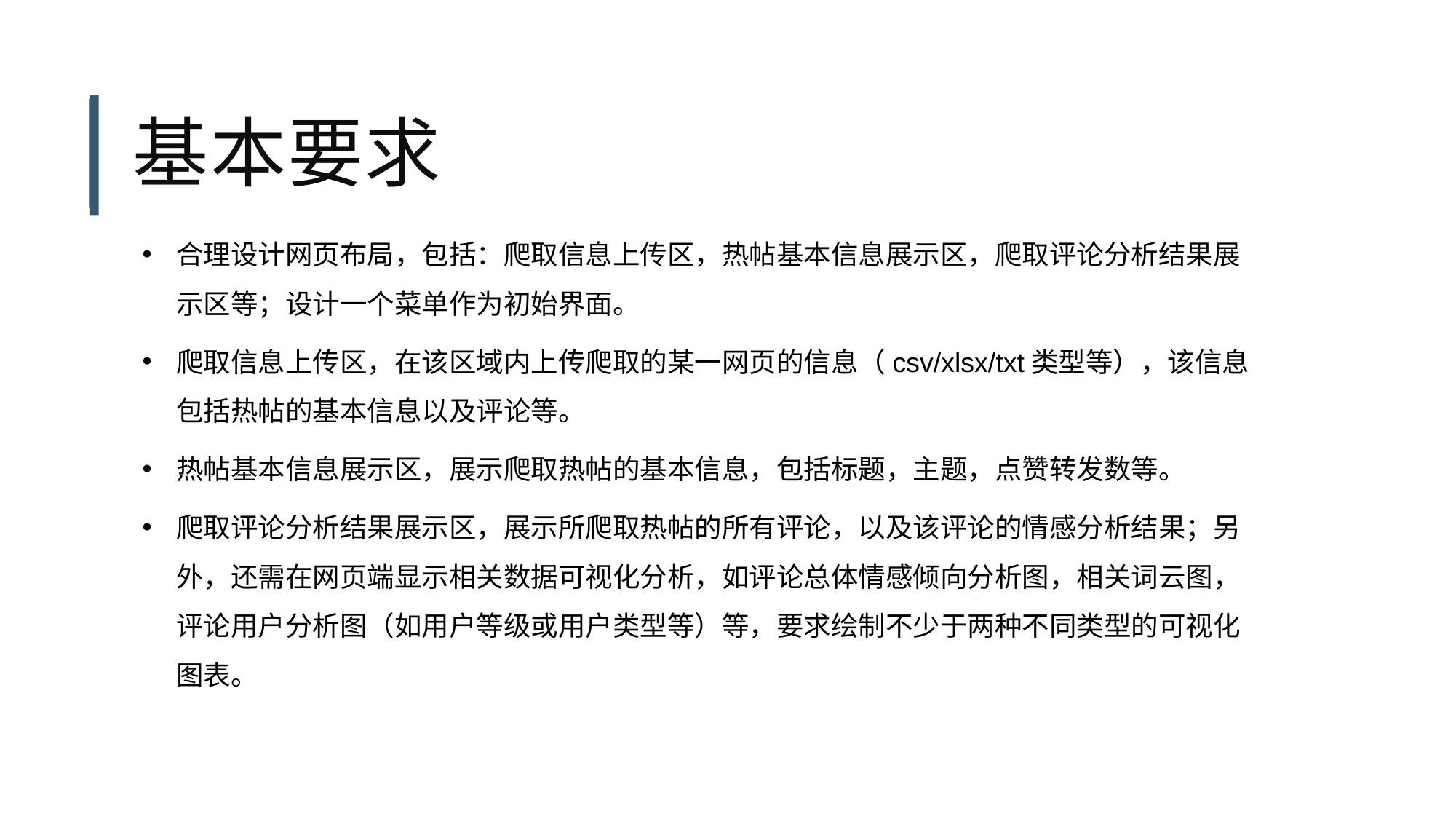

# 基本要求

合理设计网页布局，包括：爬取信息上传区，热帖基本信息展示区，爬取评论分析结果展示区等；设计一个菜单作为初始界面。
爬取信息上传区，在该区域内上传爬取的某一网页的信息（csv/xlsx/txt类型等），该信息包括热帖的基本信息以及评论等。
热帖基本信息展示区，展示爬取热帖的基本信息，包括标题，主题，点赞转发数等。
爬取评论分析结果展示区，展示所爬取热帖的所有评论，以及该评论的情感分析结果；另外，还需在网页端显示相关数据可视化分析，如评论总体情感倾向分析图，相关词云图，评论用户分析图（如用户等级或用户类型等）等，要求绘制不少于两种不同类型的可视化图表。